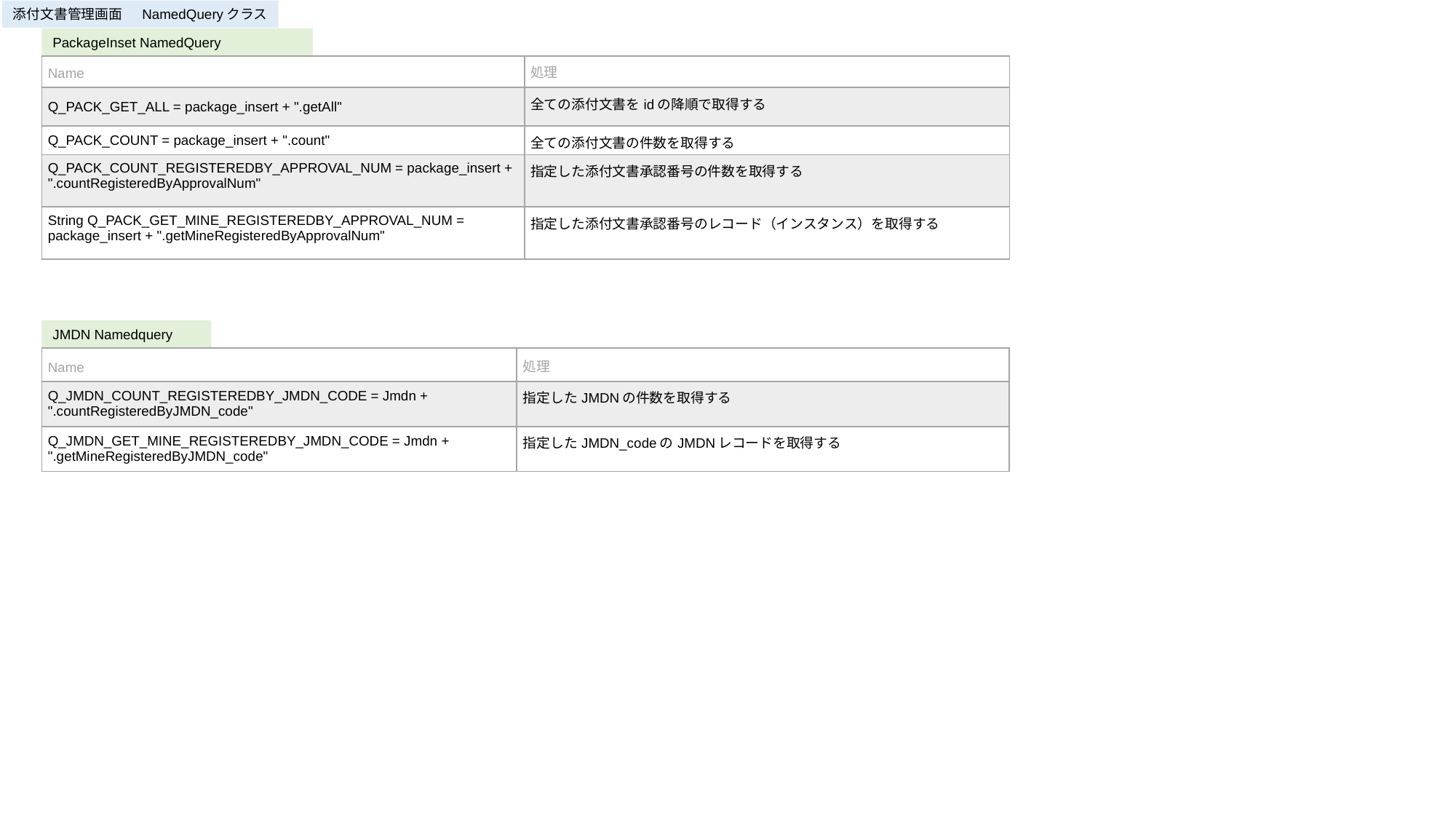

添付文書管理画面 　NamedQueryクラス
PackageInset NamedQuery
| Name | 処理 |
| --- | --- |
| Q\_PACK\_GET\_ALL = package\_insert + ".getAll" | 全ての添付文書をidの降順で取得する |
| Q\_PACK\_COUNT = package\_insert + ".count" | 全ての添付文書の件数を取得する |
| Q\_PACK\_COUNT\_REGISTEREDBY\_APPROVAL\_NUM = package\_insert + ".countRegisteredByApprovalNum" | 指定した添付文書承認番号の件数を取得する |
| String Q\_PACK\_GET\_MINE\_REGISTEREDBY\_APPROVAL\_NUM = package\_insert + ".getMineRegisteredByApprovalNum" | 指定した添付文書承認番号のレコード（インスタンス）を取得する |
JMDN Namedquery
| Name | 処理 |
| --- | --- |
| Q\_JMDN\_COUNT\_REGISTEREDBY\_JMDN\_CODE = Jmdn + ".countRegisteredByJMDN\_code" | 指定したJMDNの件数を取得する |
| Q\_JMDN\_GET\_MINE\_REGISTEREDBY\_JMDN\_CODE = Jmdn + ".getMineRegisteredByJMDN\_code" | 指定したJMDN\_codeのJMDNレコードを取得する |